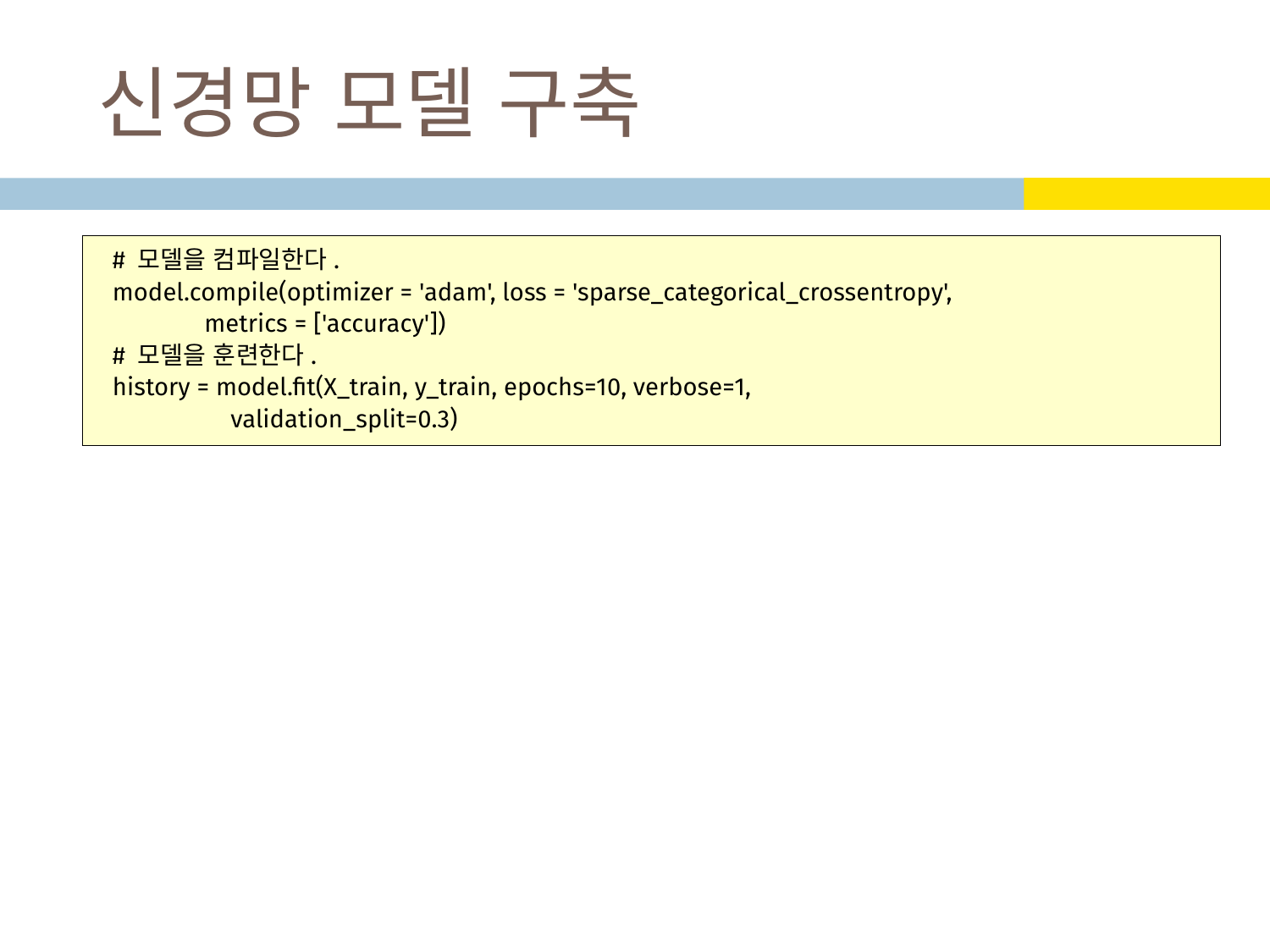

# 신경망 모델 구축
# 모델을 컴파일한다.
model.compile(optimizer = 'adam', loss = 'sparse_categorical_crossentropy',
              metrics = ['accuracy'])
# 모델을 훈련한다.
history = model.fit(X_train, y_train, epochs=10, verbose=1,
                  validation_split=0.3)